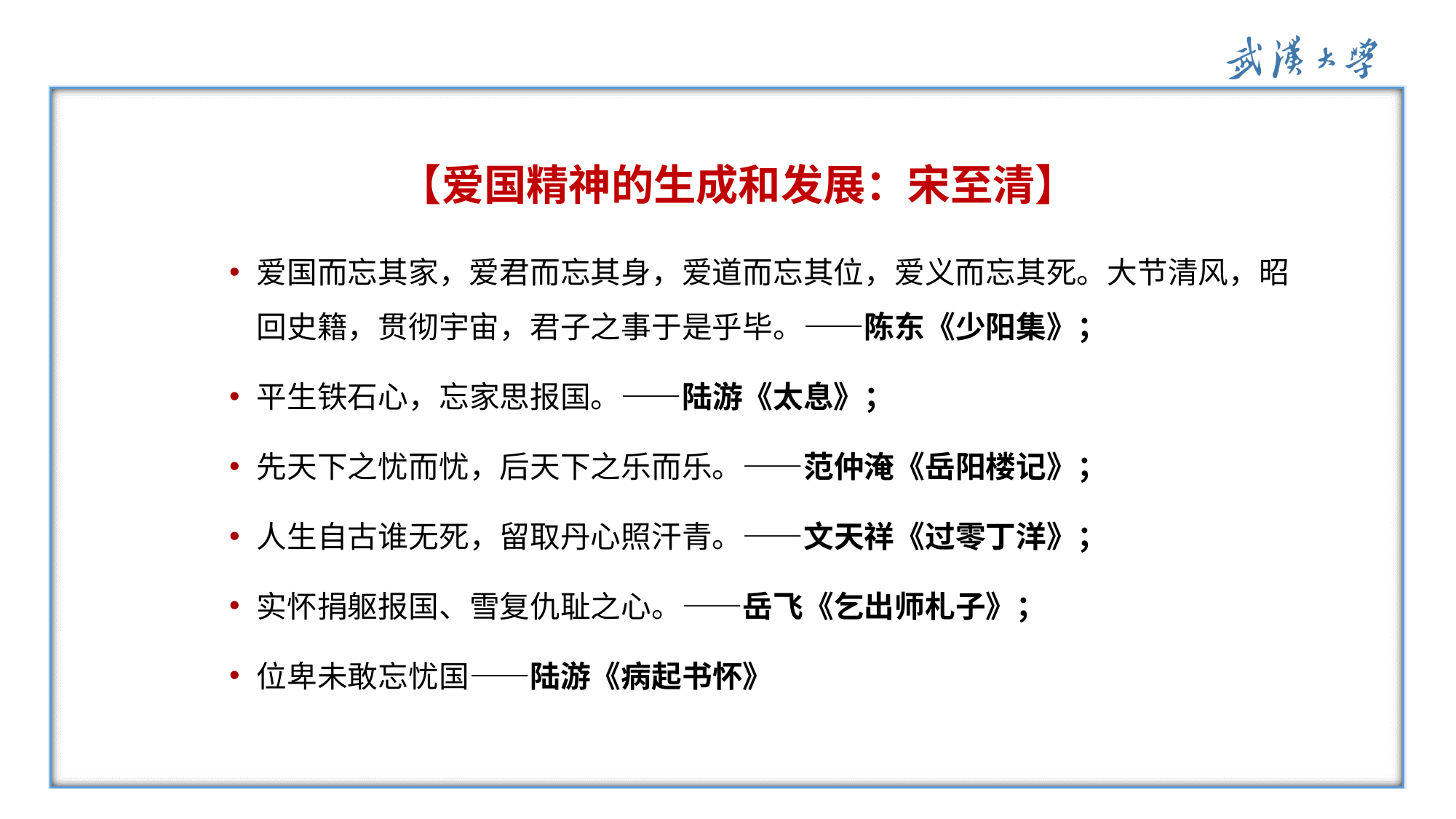

【爱国精神的生成和发展：宋至清】
爱国而忘其家，爱君而忘其身，爱道而忘其位，爱义而忘其死。大节清风，昭回史籍，贯彻宇宙，君子之事于是乎毕。——陈东《少阳集》；
平生铁石心，忘家思报国。——陆游《太息》；
先天下之忧而忧，后天下之乐而乐。——范仲淹《岳阳楼记》；
人生自古谁无死，留取丹心照汗青。——文天祥《过零丁洋》；
实怀捐躯报国、雪复仇耻之心。——岳飞《乞出师札子》；
位卑未敢忘忧国——陆游《病起书怀》